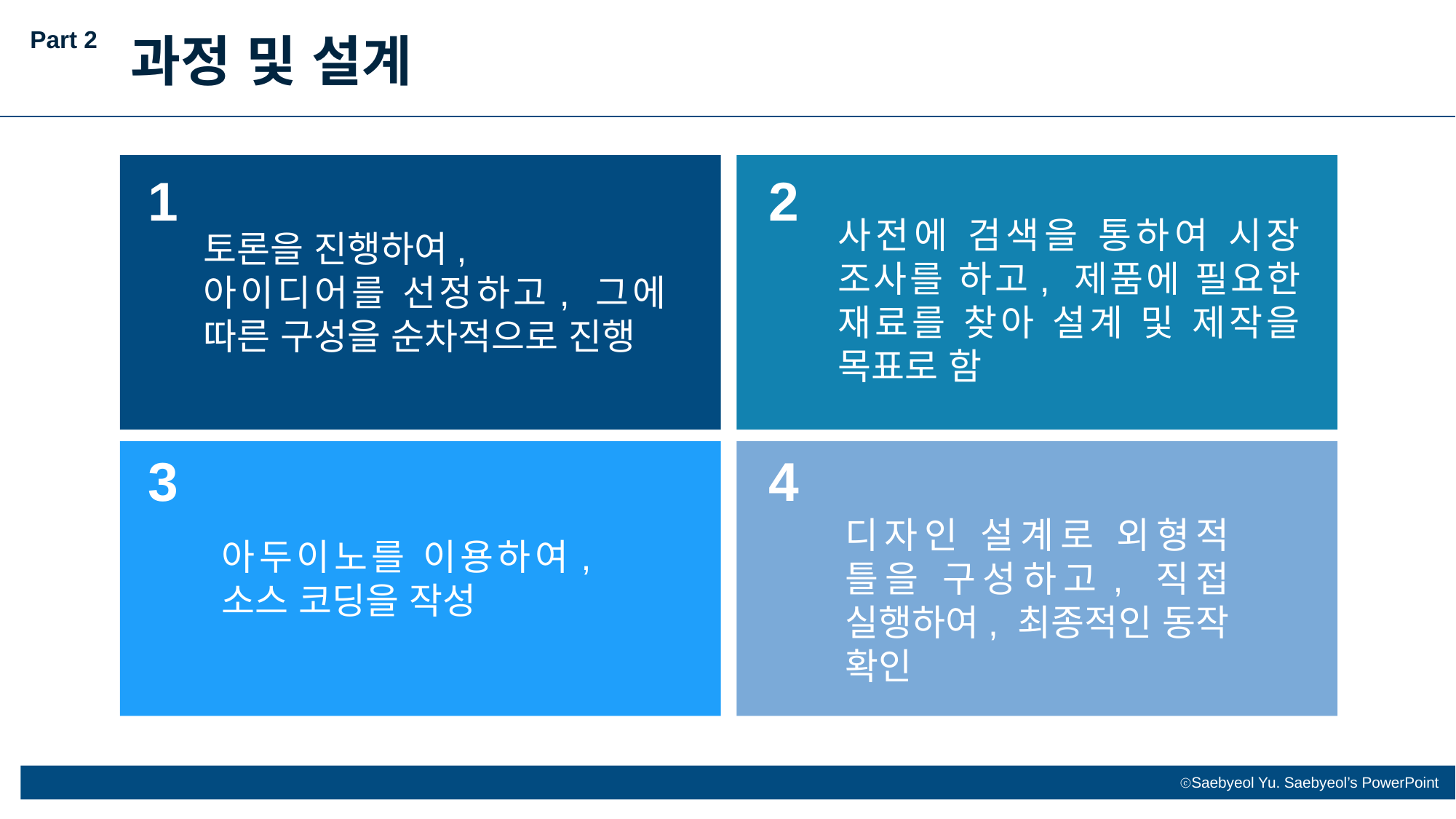

Part 2
과정 및 설계

2
1
사전에 검색을 통하여 시장 조사를 하고, 제품에 필요한 재료를 찾아 설계 및 제작을 목표로 함
토론을 진행하여,
아이디어를 선정하고, 그에 따른 구성을 순차적으로 진행
3
4
디자인 설계로 외형적 틀을 구성하고, 직접 실행하여, 최종적인 동작 확인
아두이노를 이용하여, 소스 코딩을 작성